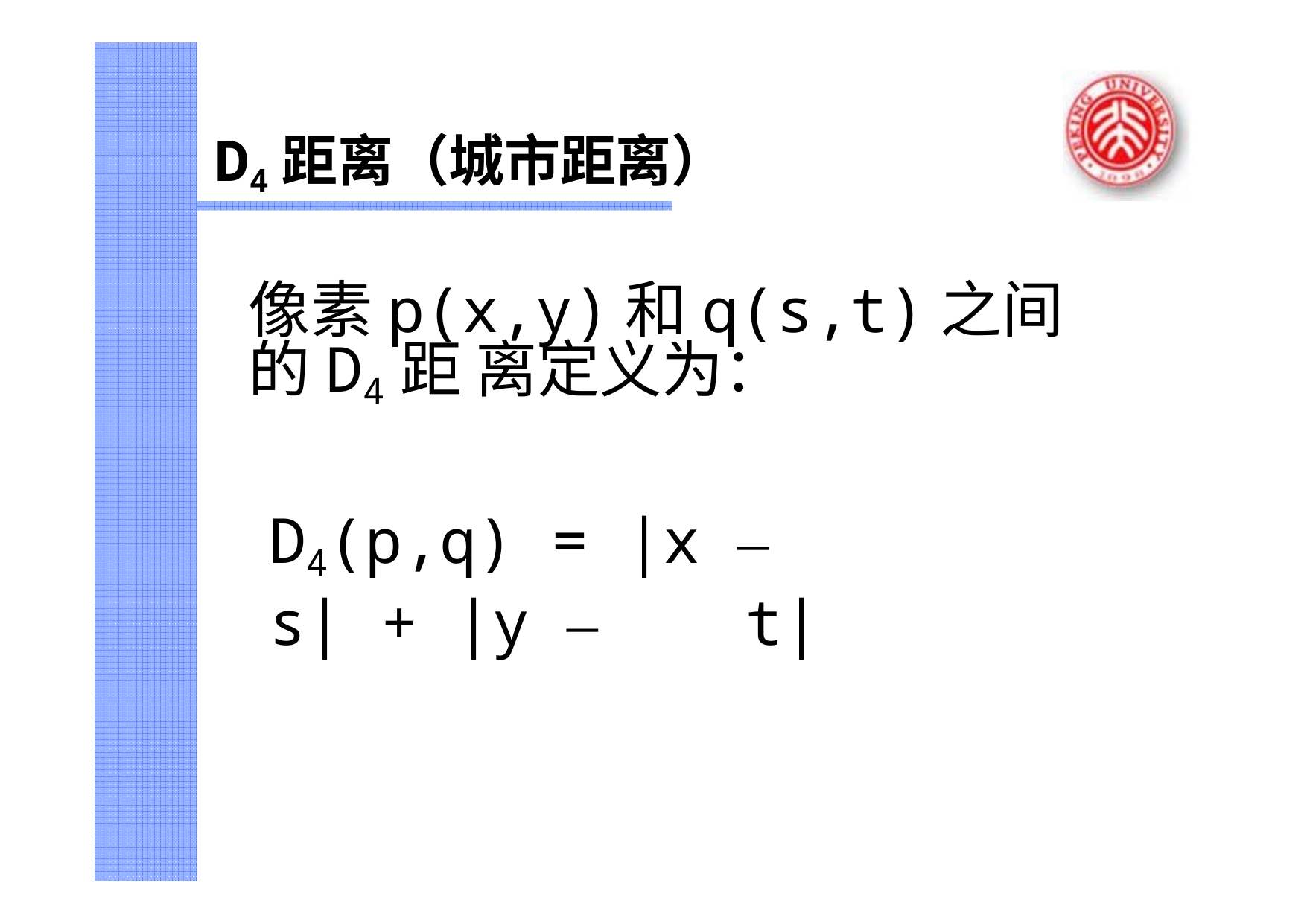

# D4距离（城市距离）
像素p(x,y)和q(s,t)之间的D4距 离定义为：

D4(p,q) = |x –	s| + |y –	t|